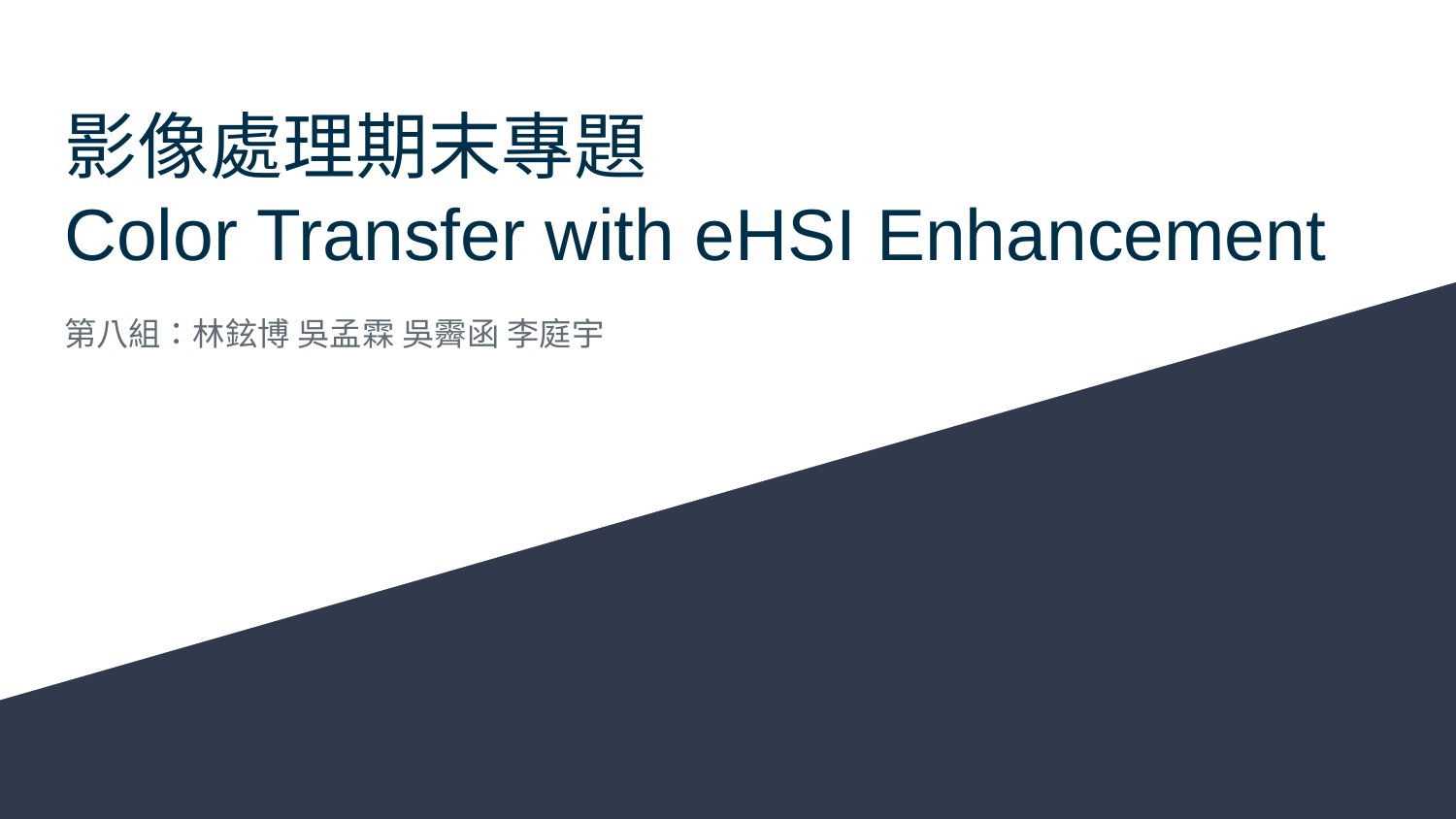

# 影像處理期末專題
Color Transfer with eHSI Enhancement
第八組：林鉉博 吳孟霖 吳霽函 李庭宇